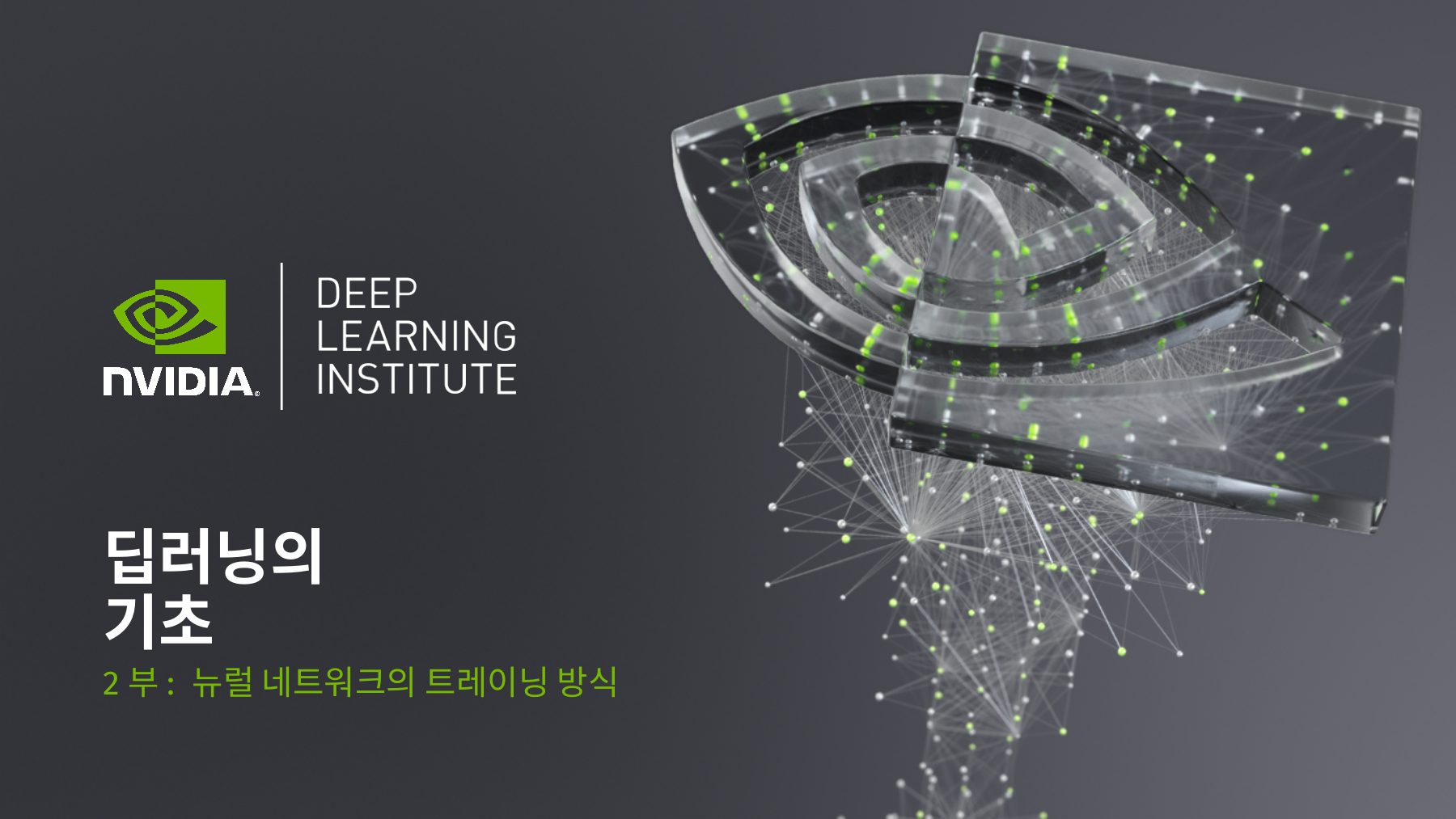

# 딥러닝의 기초
2부: 뉴럴 네트워크의 트레이닝 방식